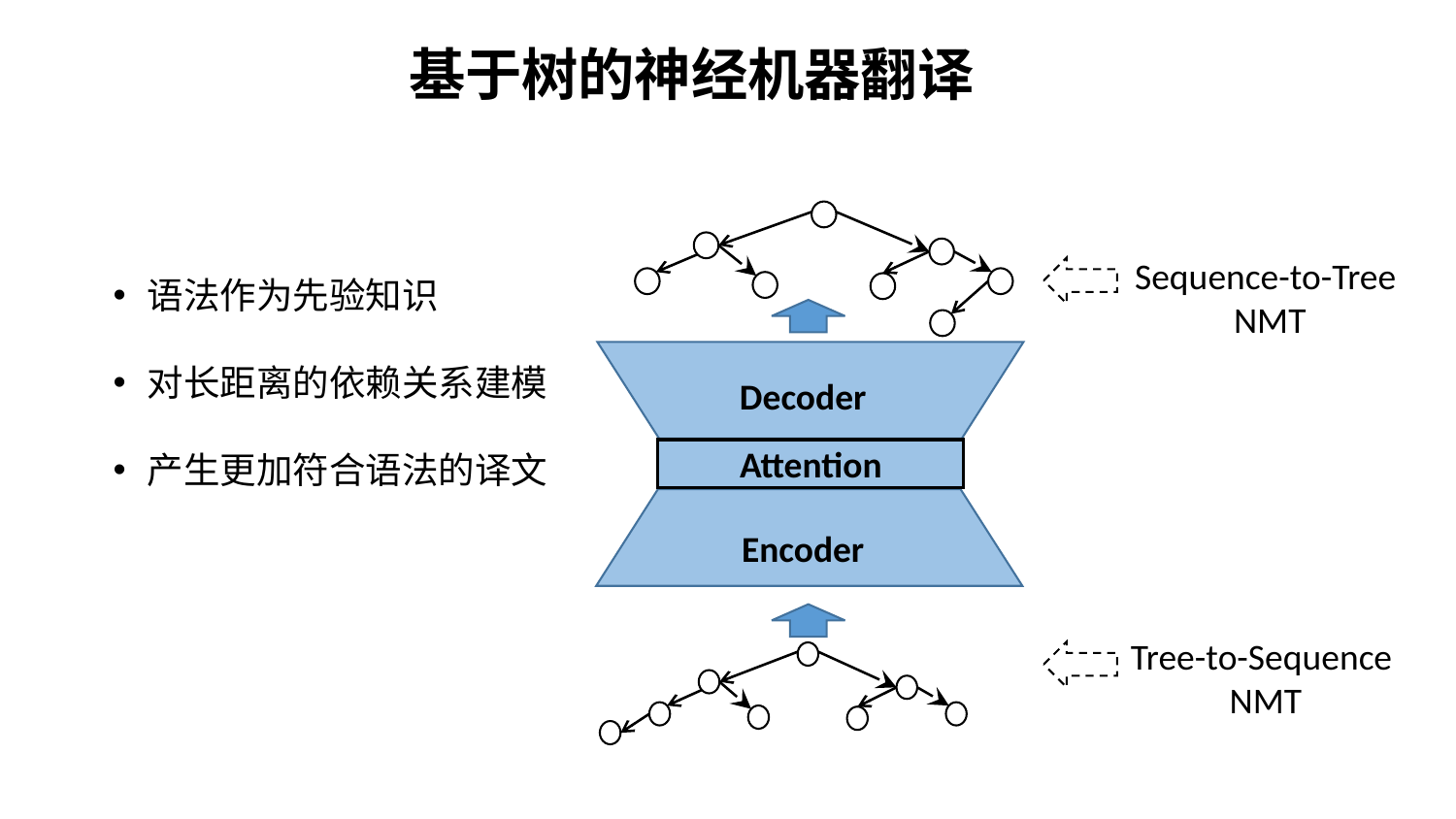

基于树的神经机器翻译

语法作为先验知识
对长距离的依赖关系建模
产生更加符合语法的译文
Sequence-to-Tree
 NMT

Decoder
Decoder
Attention
Encoder
Encoder

Tree-to-Sequence
NMT